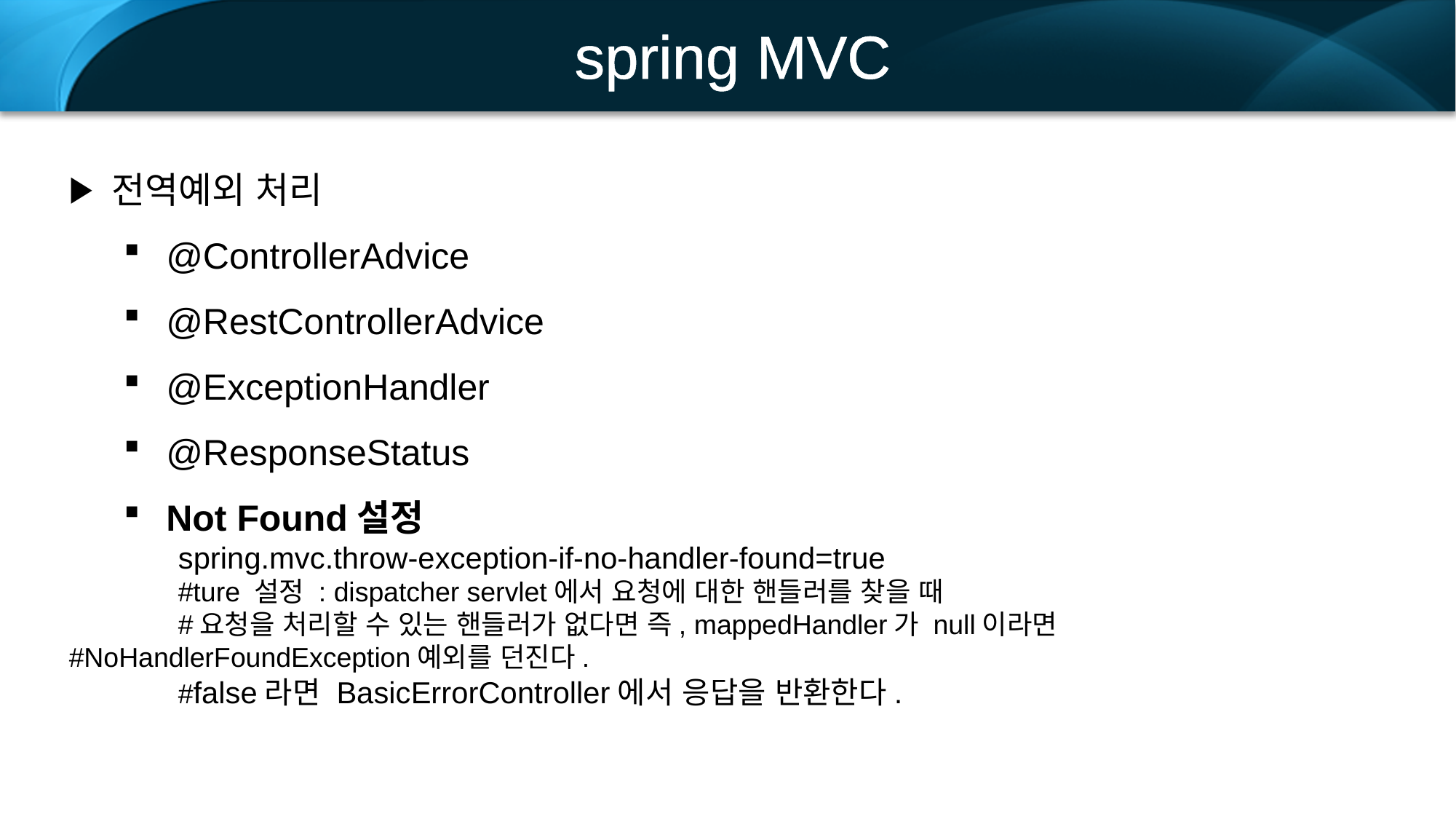

spring MVC
전역예외 처리
@ControllerAdvice
@RestControllerAdvice
@ExceptionHandler
@ResponseStatus
Not Found설정
spring.mvc.throw-exception-if-no-handler-found=true
	#ture 설정 : dispatcher servlet에서 요청에 대한 핸들러를 찾을 때
	#요청을 처리할 수 있는 핸들러가 없다면 즉, mappedHandler가 null이라면 	#NoHandlerFoundException예외를 던진다.
	#false라면 BasicErrorController에서 응답을 반환한다.